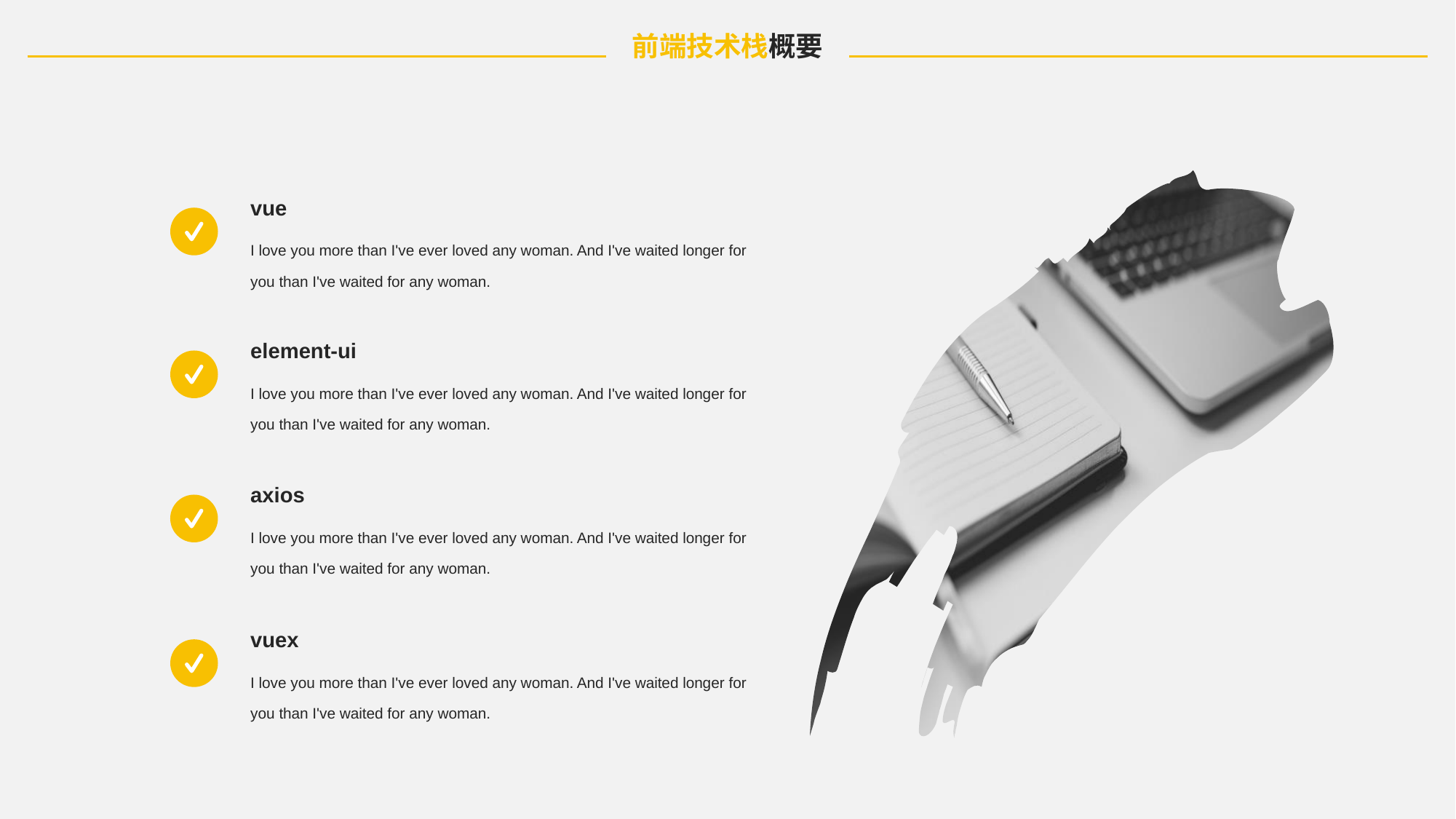

前端技术栈概要

vue

I love you more than I've ever loved any woman. And I've waited longer for you than I've waited for any woman.
element-ui

I love you more than I've ever loved any woman. And I've waited longer for you than I've waited for any woman.
axios

I love you more than I've ever loved any woman. And I've waited longer for you than I've waited for any woman.
vuex

I love you more than I've ever loved any woman. And I've waited longer for you than I've waited for any woman.